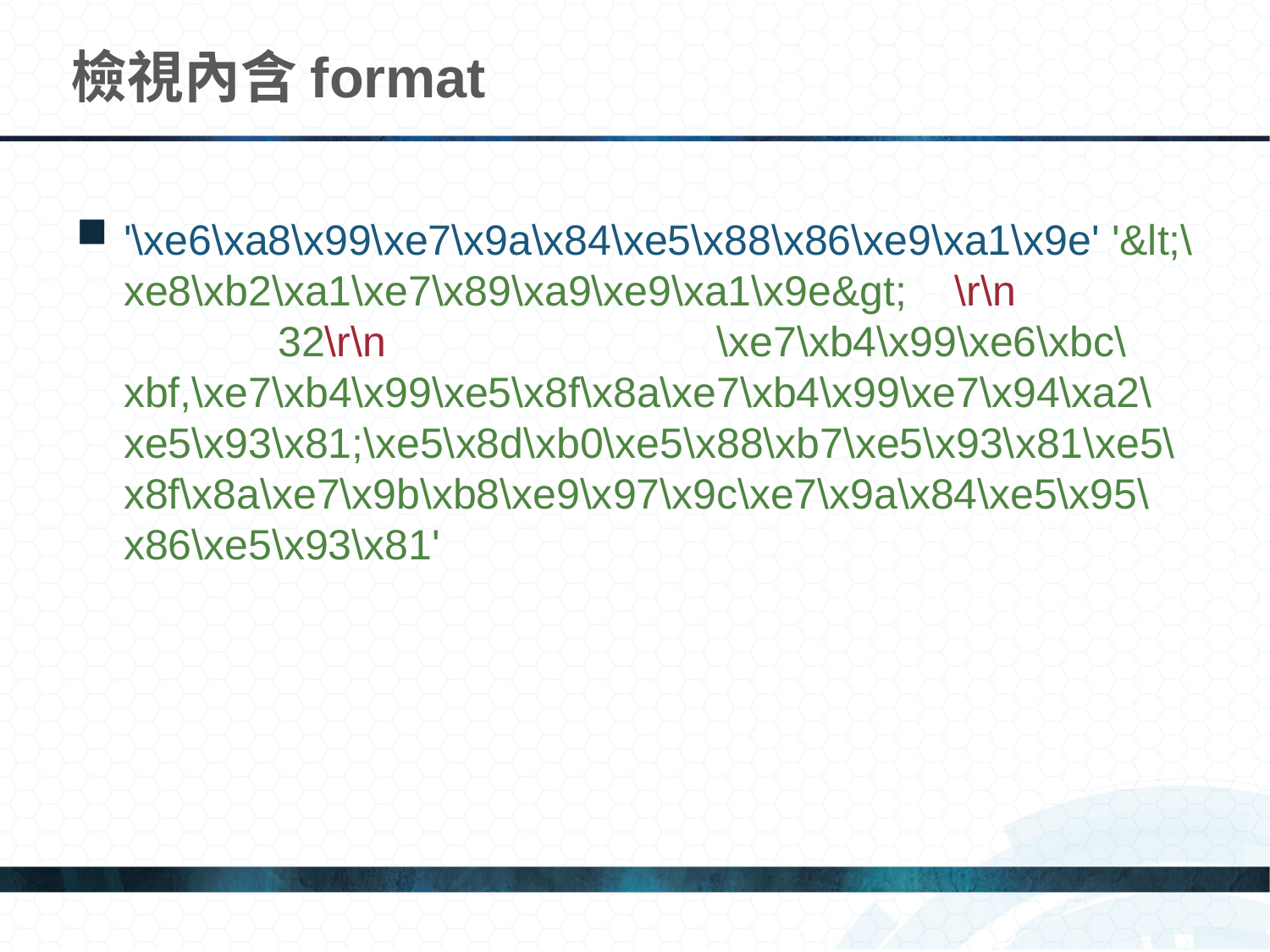

# 檢視內含format
'\xe6\xa8\x99\xe7\x9a\x84\xe5\x88\x86\xe9\xa1\x9e' '&lt;\xe8\xb2\xa1\xe7\x89\xa9\xe9\xa1\x9e&gt;    \r\n                            32\r\n                            \xe7\xb4\x99\xe6\xbc\xbf,\xe7\xb4\x99\xe5\x8f\x8a\xe7\xb4\x99\xe7\x94\xa2\xe5\x93\x81;\xe5\x8d\xb0\xe5\x88\xb7\xe5\x93\x81\xe5\x8f\x8a\xe7\x9b\xb8\xe9\x97\x9c\xe7\x9a\x84\xe5\x95\x86\xe5\x93\x81'